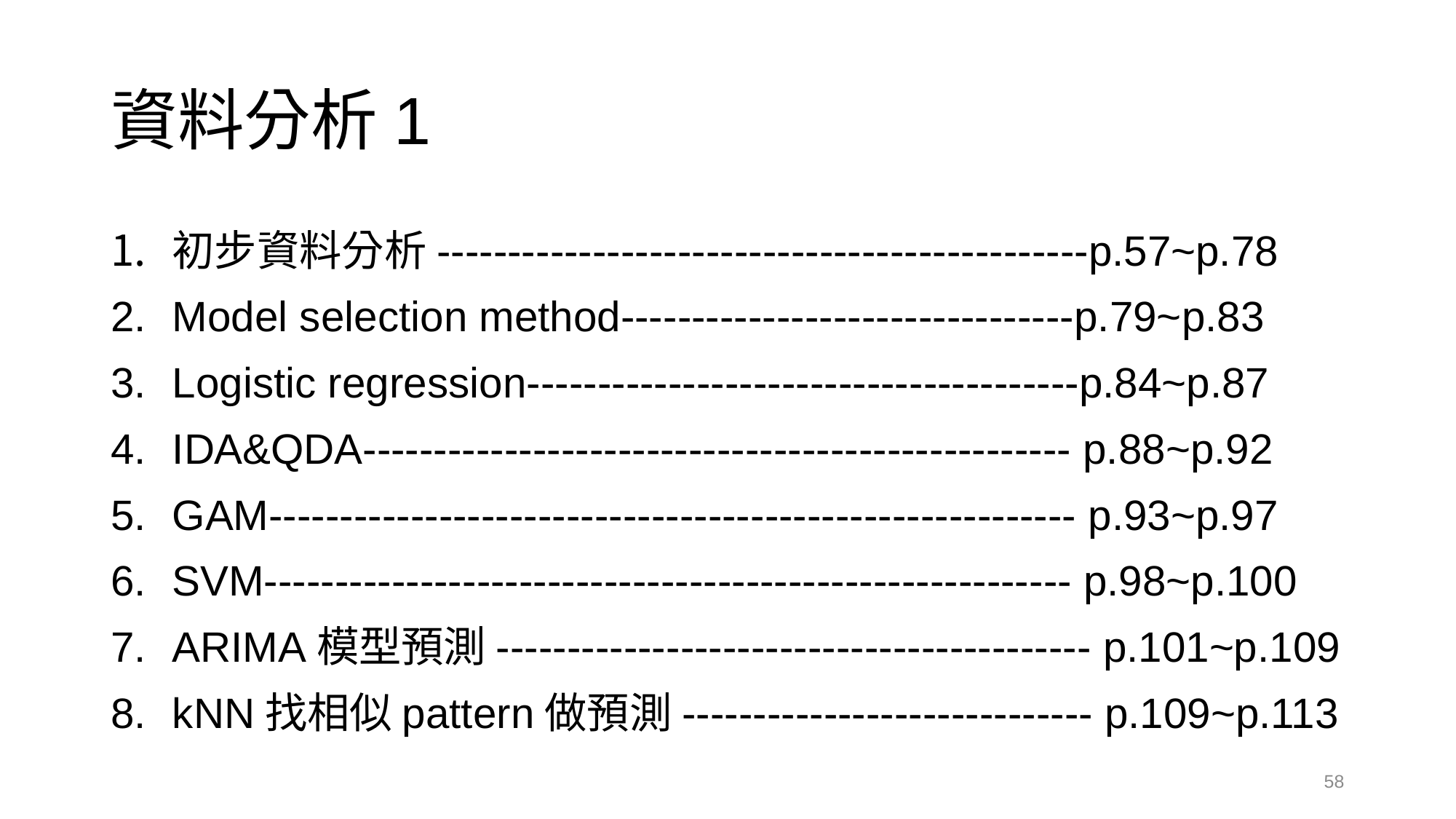

# 資料分析1
初步資料分析----------------------------------------------p.57~p.78
Model selection method--------------------------------p.79~p.83
Logistic regression---------------------------------------p.84~p.87
IDA&QDA-------------------------------------------------- p.88~p.92
GAM--------------------------------------------------------- p.93~p.97
SVM--------------------------------------------------------- p.98~p.100
ARIMA模型預測------------------------------------------ p.101~p.109
kNN找相似pattern做預測----------------------------- p.109~p.113

58